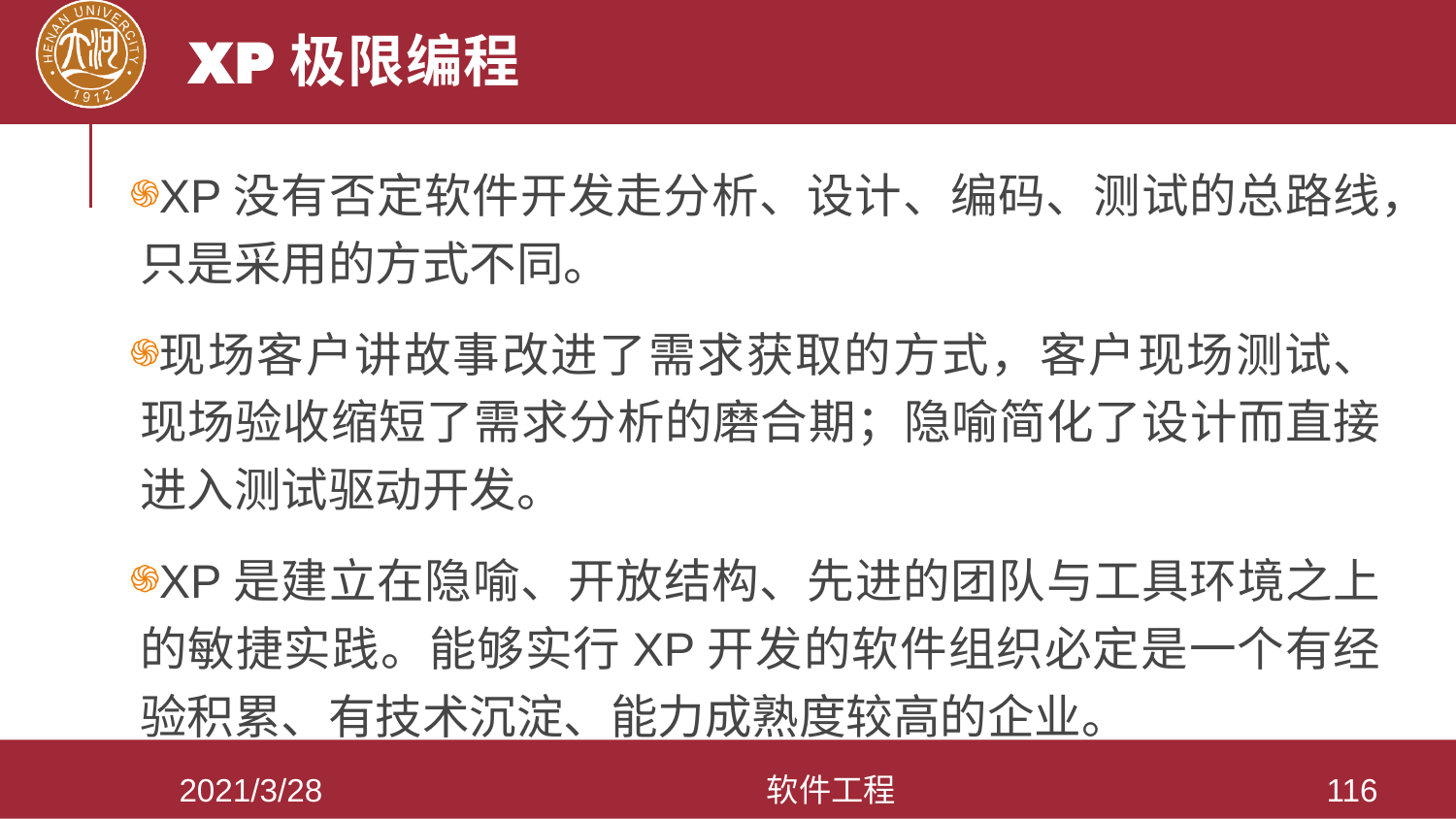

# XP极限编程
XP没有否定软件开发走分析、设计、编码、测试的总路线，只是采用的方式不同。
现场客户讲故事改进了需求获取的方式，客户现场测试、现场验收缩短了需求分析的磨合期；隐喻简化了设计而直接进入测试驱动开发。
XP是建立在隐喻、开放结构、先进的团队与工具环境之上的敏捷实践。能够实行XP开发的软件组织必定是一个有经验积累、有技术沉淀、能力成熟度较高的企业。
2021/3/28
软件工程
116